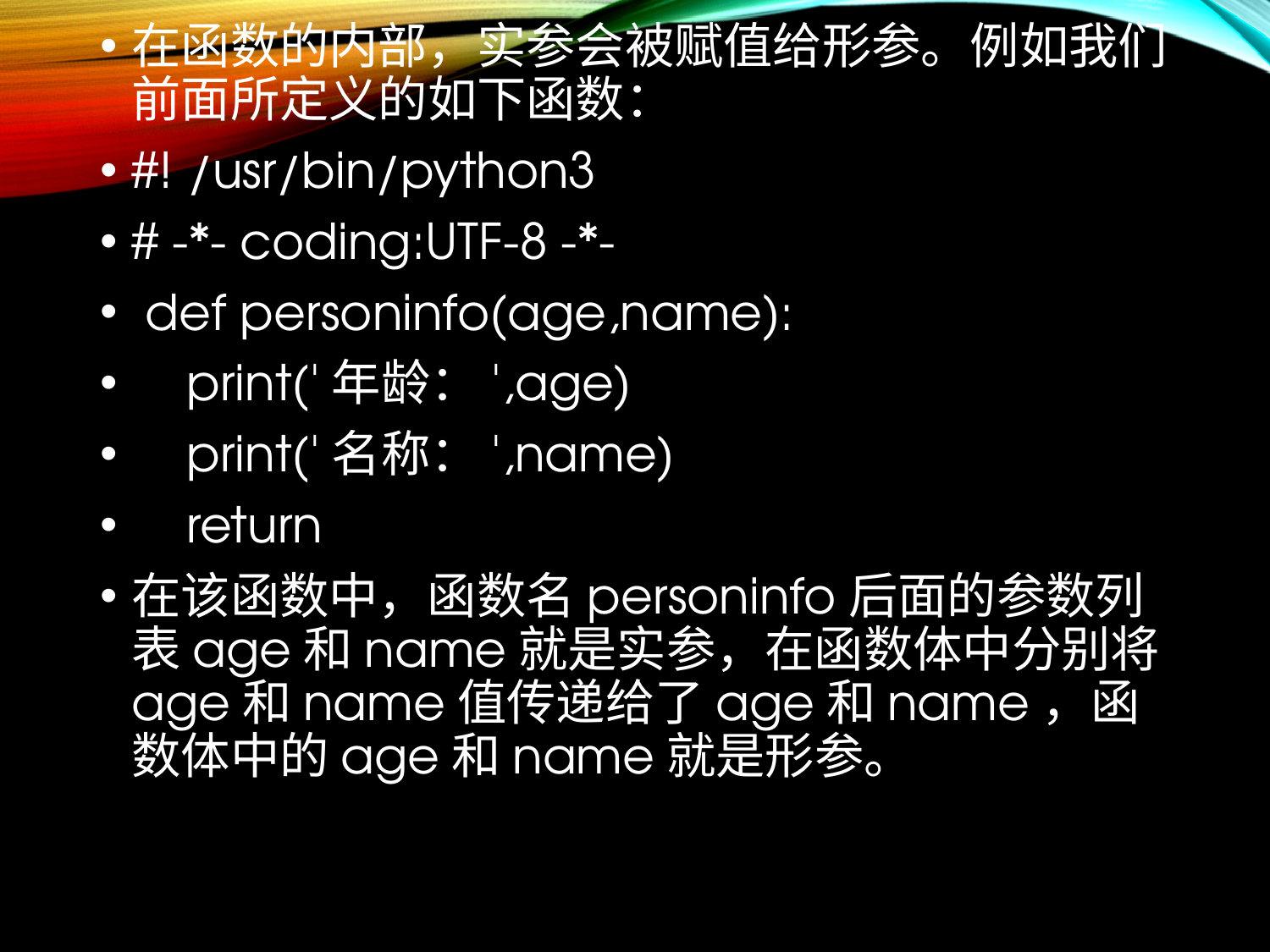

在函数的内部，实参会被赋值给形参。例如我们前面所定义的如下函数：
#! /usr/bin/python3
# -*- coding:UTF-8 -*-
 def personinfo(age,name):
    print('年龄：',age)
    print('名称：',name)
    return
在该函数中，函数名personinfo后面的参数列表age和name就是实参，在函数体中分别将age和name值传递给了age和name，函数体中的age和name就是形参。